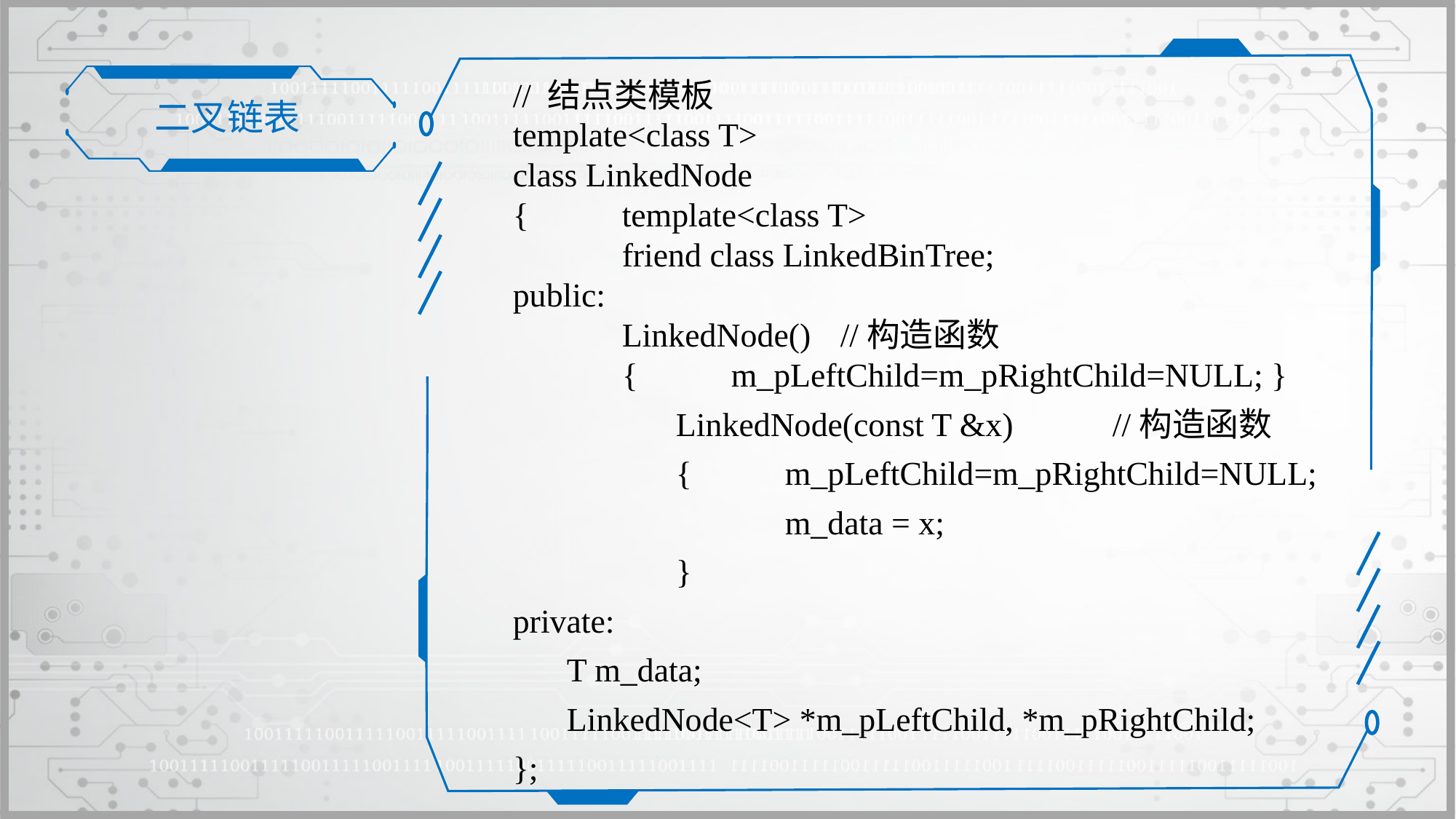

二叉链表
// 结点类模板
template<class T>
class LinkedNode
{	template<class T>
	friend class LinkedBinTree;
public:
	LinkedNode()	//构造函数
	{	m_pLeftChild=m_pRightChild=NULL; }
		LinkedNode(const T &x)	//构造函数
		{	m_pLeftChild=m_pRightChild=NULL;
			m_data = x;
		}
private:
	T m_data;
	LinkedNode<T> *m_pLeftChild, *m_pRightChild;
};